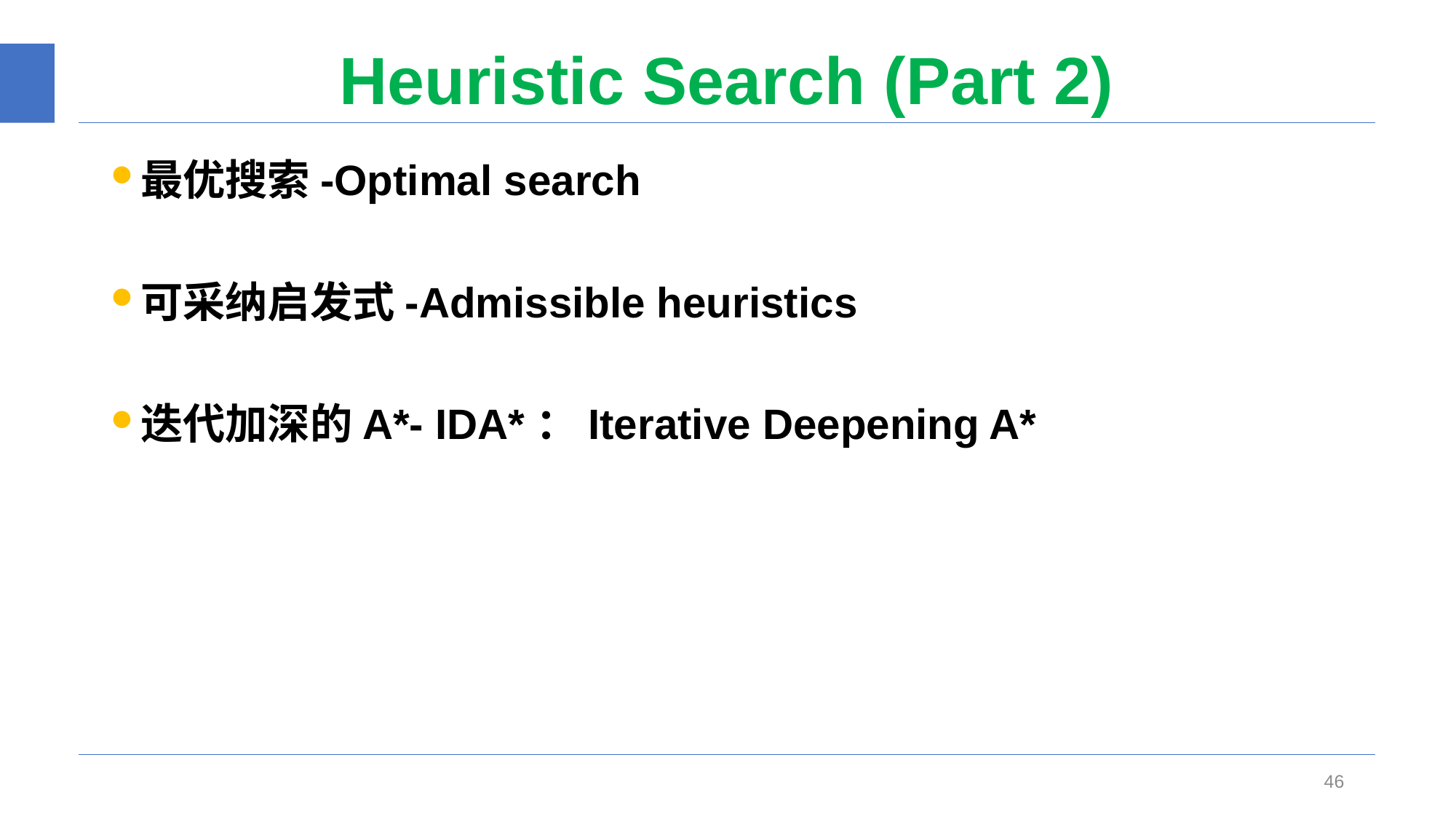

# Heuristic Search (Part 2)
最优搜索-Optimal search

可采纳启发式-Admissible heuristics

迭代加深的A*- IDA*：Iterative Deepening A*
46